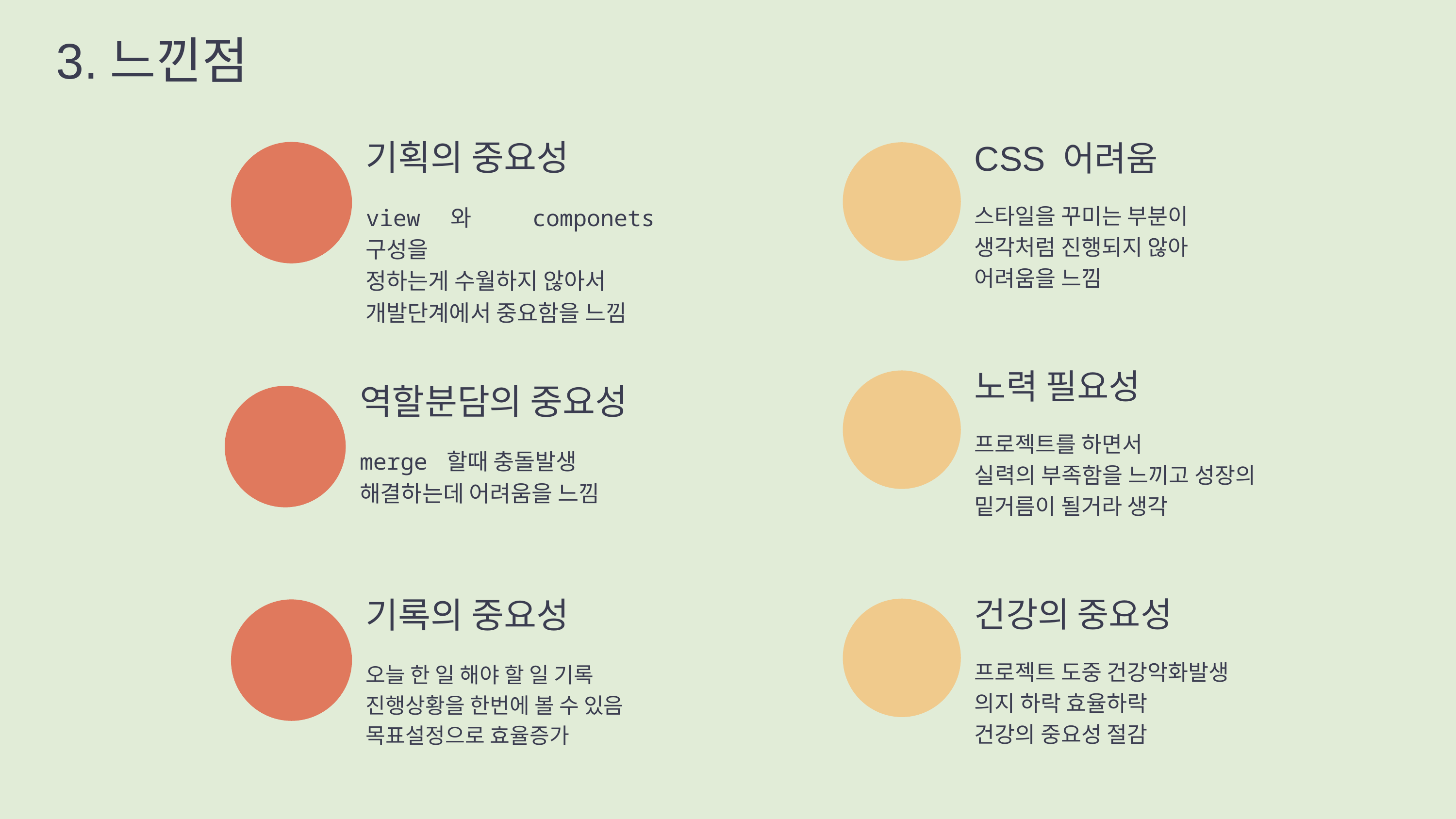

3.느낀점
기획의 중요성

view와 componets 구성을
정하는게 수월하지 않아서
개발단계에서 중요함을 느낌
CSS 어려움

스타일을 꾸미는 부분이
생각처럼 진행되지 않아
어려움을 느낌
노력 필요성

프로젝트를 하면서
실력의 부족함을 느끼고 성장의 밑거름이 될거라 생각
역할분담의 중요성

merge 할때 충돌발생
해결하는데 어려움을 느낌
건강의 중요성

프로젝트 도중 건강악화발생
의지 하락 효율하락
건강의 중요성 절감
기록의 중요성

오늘 한 일 해야 할 일 기록
진행상황을 한번에 볼 수 있음
목표설정으로 효율증가